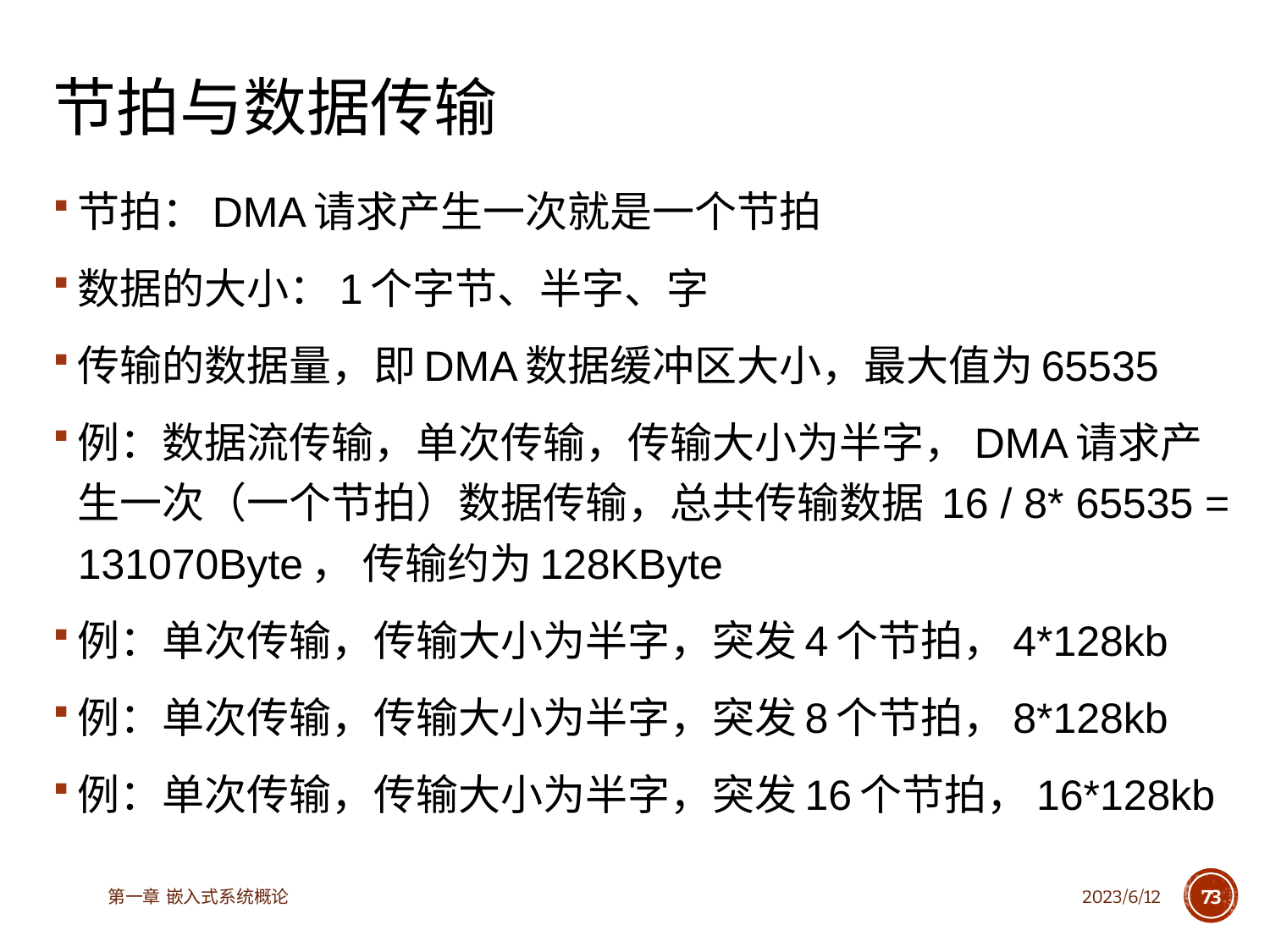

# 节拍与数据传输
节拍：DMA请求产生一次就是一个节拍
数据的大小：1个字节、半字、字
传输的数据量，即DMA数据缓冲区大小，最大值为65535
例：数据流传输，单次传输，传输大小为半字，DMA请求产生一次（一个节拍）数据传输，总共传输数据 16 / 8* 65535 = 131070Byte， 传输约为128KByte
例：单次传输，传输大小为半字，突发4个节拍，4*128kb
例：单次传输，传输大小为半字，突发8个节拍，8*128kb
例：单次传输，传输大小为半字，突发16个节拍，16*128kb
第一章 嵌入式系统概论
2023/6/12
73